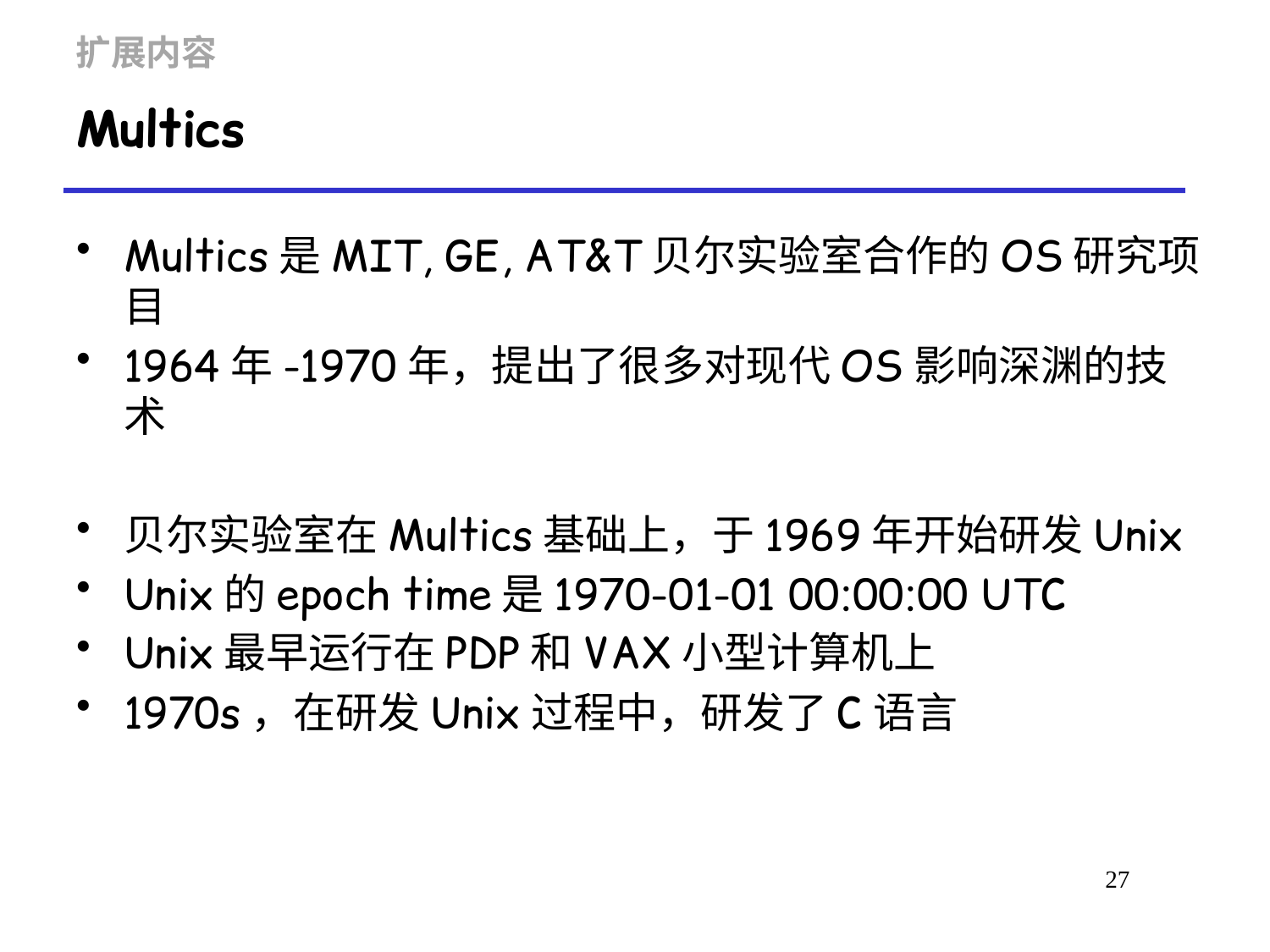

扩展内容
# Multics
Multics是MIT, GE, AT&T贝尔实验室合作的OS研究项目
1964年-1970年，提出了很多对现代OS影响深渊的技术

贝尔实验室在Multics基础上，于1969年开始研发Unix
Unix的epoch time是1970-01-01 00:00:00 UTC
Unix最早运行在PDP和VAX小型计算机上
1970s，在研发Unix过程中，研发了C语言
27